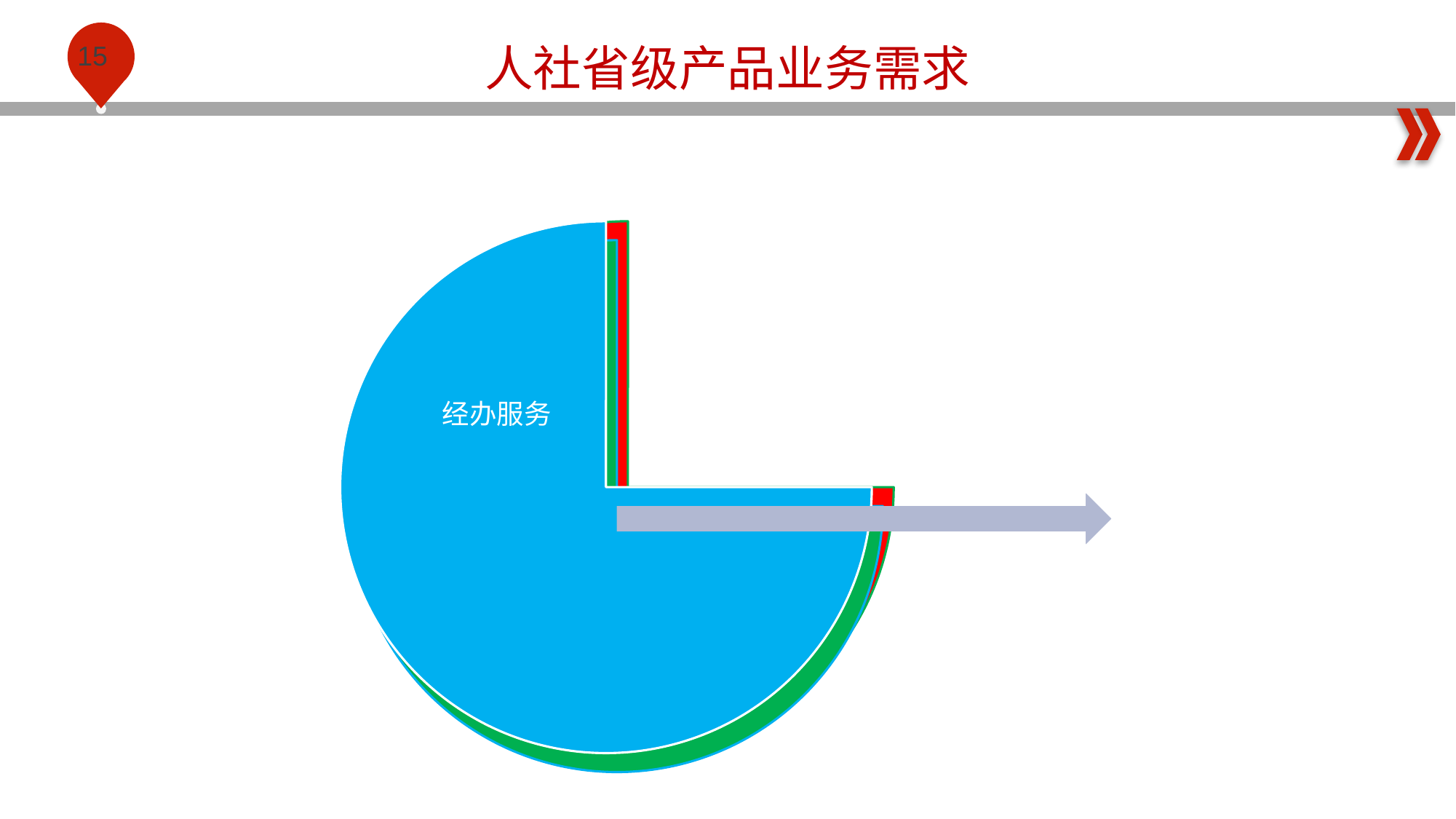

人社省级产品业务需求
业务管理
决策分析
经办服务
第二阶段：学和验证开源项目switchyard
第三阶段：学习和验证weblogic sca开发与发布